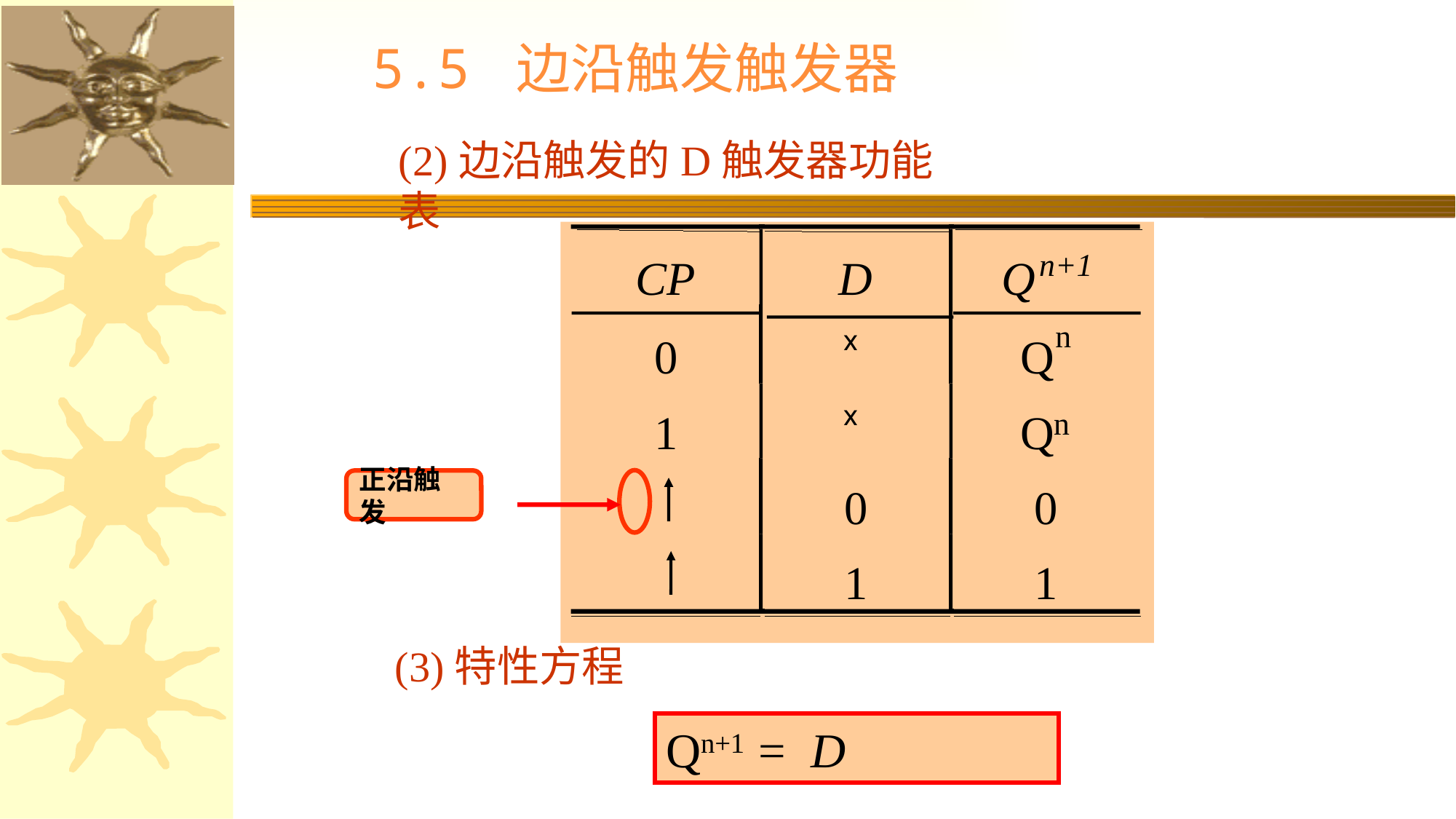

5.5 边沿触发触发器
(2)边沿触发的D触发器功能表

n

n+1
CP
D

Q

x
0

Q

x
1
Q
n
0
0

1
1

正沿触发

(3)特性方程
Qn+1  =  D